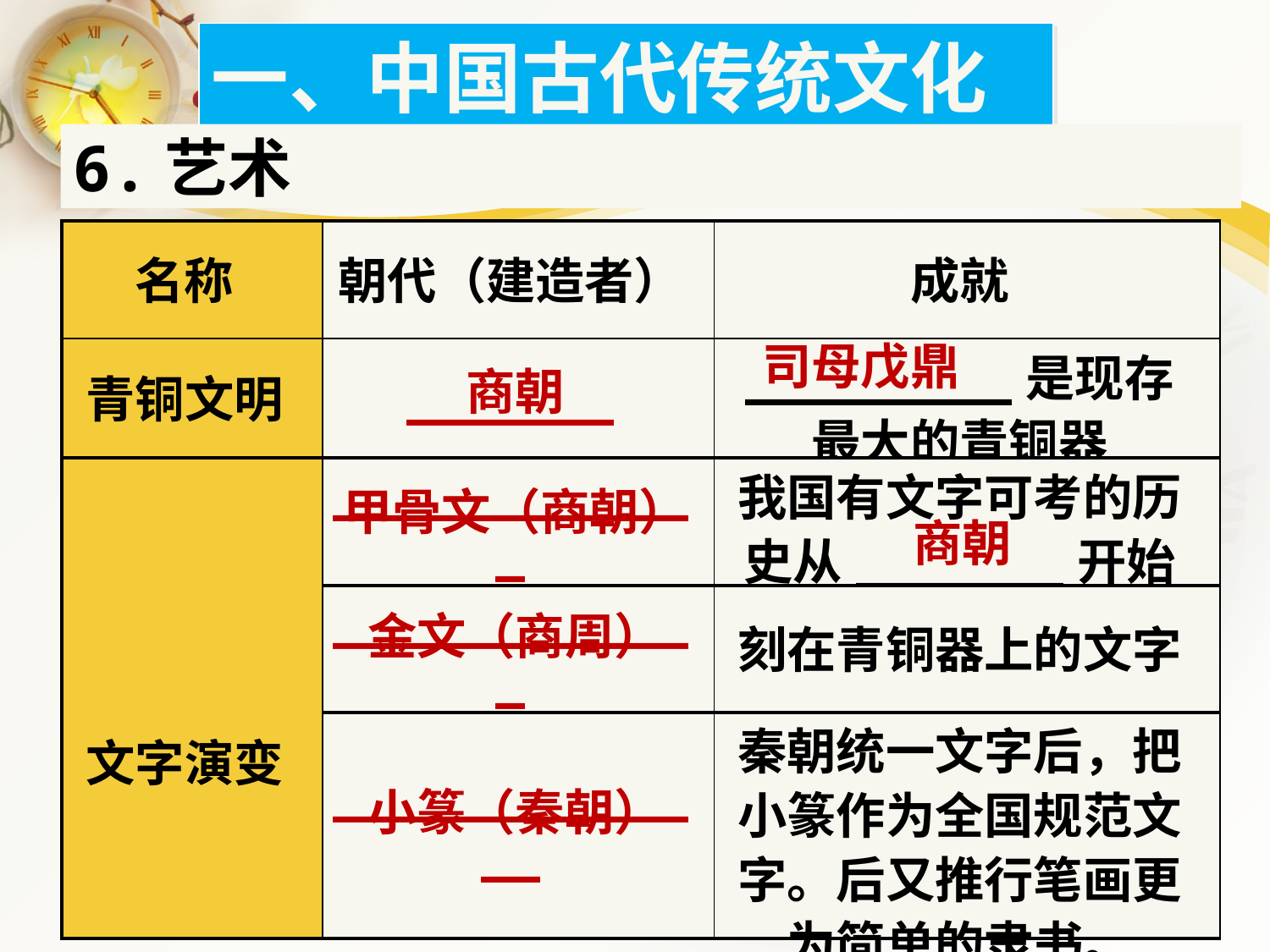

一、中国古代传统文化
6.艺术
| 名称 | 朝代（建造者） | 成就 |
| --- | --- | --- |
| 青铜文明 | \_\_\_\_\_\_\_ | \_\_\_\_\_\_\_\_\_是现存最大的青铜器 |
| 文字演变 | \_\_\_\_\_\_\_\_\_\_\_\_\_ | 我国有文字可考的历史从\_\_\_\_\_\_\_开始 |
|  | \_\_\_\_\_\_\_\_\_\_\_\_\_ | 刻在青铜器上的文字 |
|  | \_\_\_\_\_\_\_\_\_\_\_\_\_\_ | 秦朝统一文字后，把小篆作为全国规范文字。后又推行笔画更为简单的隶书。 |
司母戊鼎
商朝
甲骨文（商朝）
商朝
金文（商周）
小篆（秦朝）